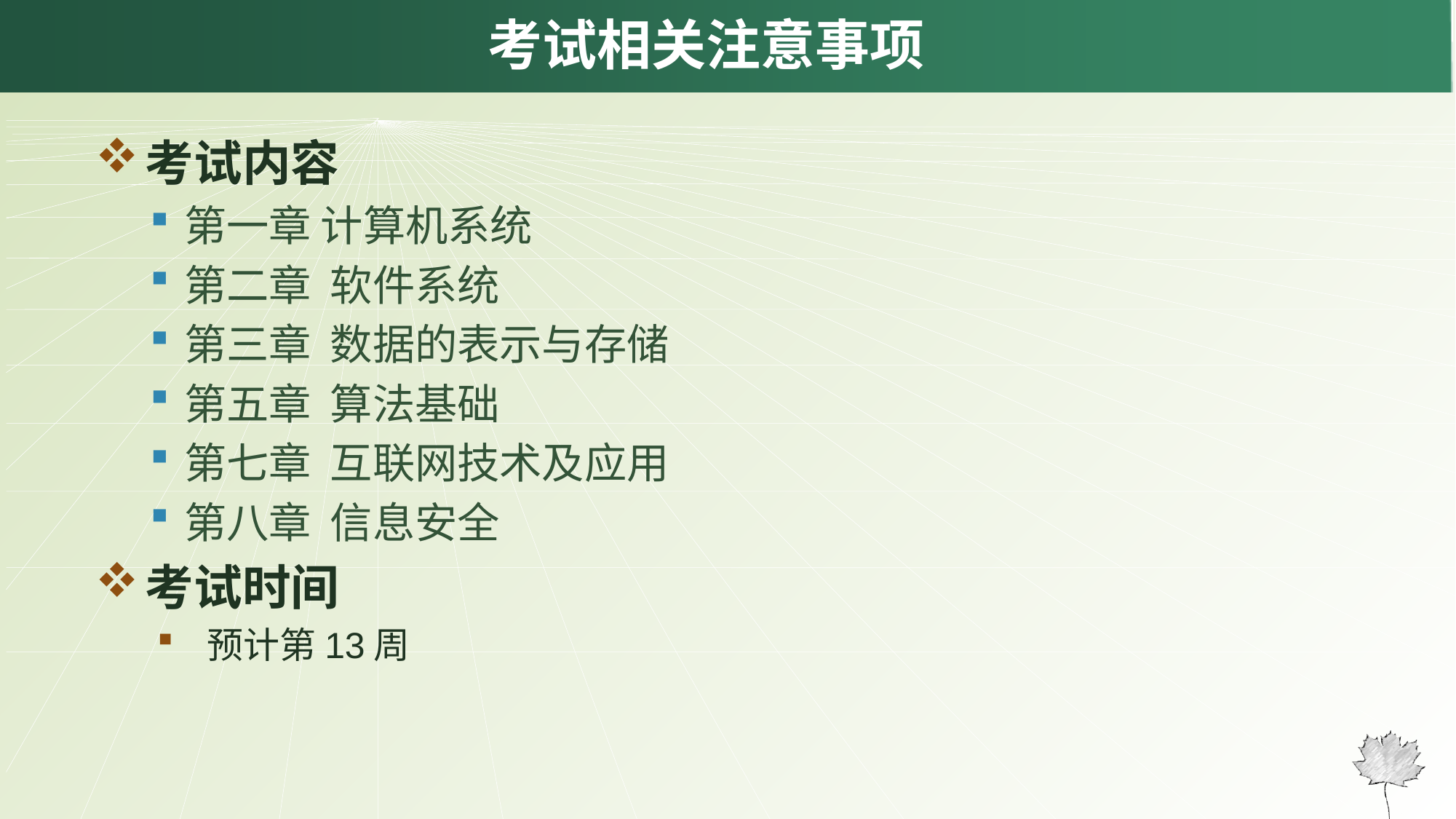

考试相关注意事项
考试内容
第一章 计算机系统
第二章  软件系统
第三章  数据的表示与存储
第五章  算法基础
第七章  互联网技术及应用
第八章  信息安全
考试时间
预计第13周